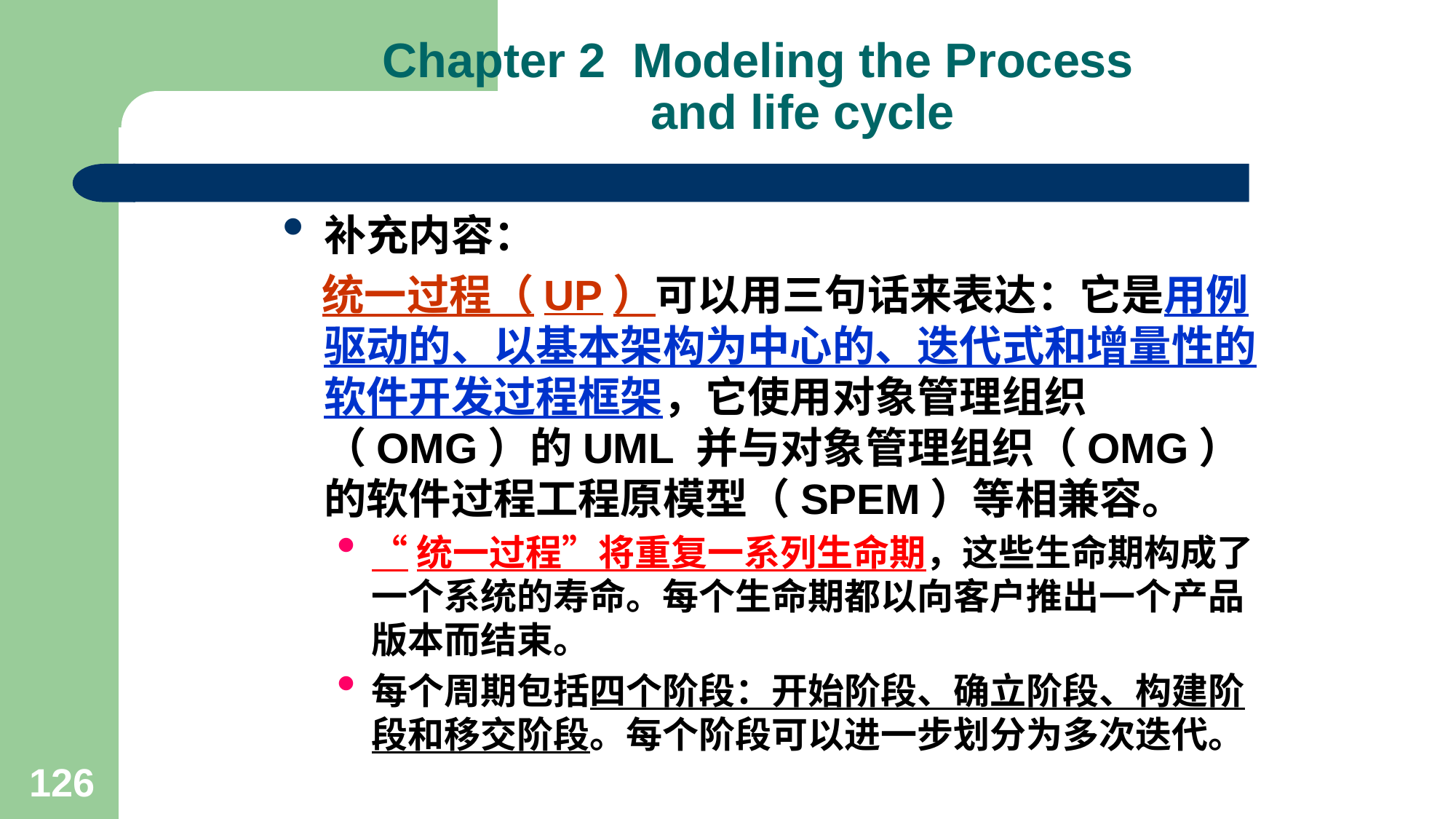

# Chapter 2  Modeling the Process and life cycle
补充内容：
   统一过程（UP）可以用三句话来表达：它是用例驱动的、以基本架构为中心的、迭代式和增量性的软件开发过程框架，它使用对象管理组织（OMG）的UML 并与对象管理组织（OMG）的软件过程工程原模型（SPEM）等相兼容。
“统一过程”将重复一系列生命期，这些生命期构成了一个系统的寿命。每个生命期都以向客户推出一个产品版本而结束。
每个周期包括四个阶段：开始阶段、确立阶段、构建阶段和移交阶段。每个阶段可以进一步划分为多次迭代。
126